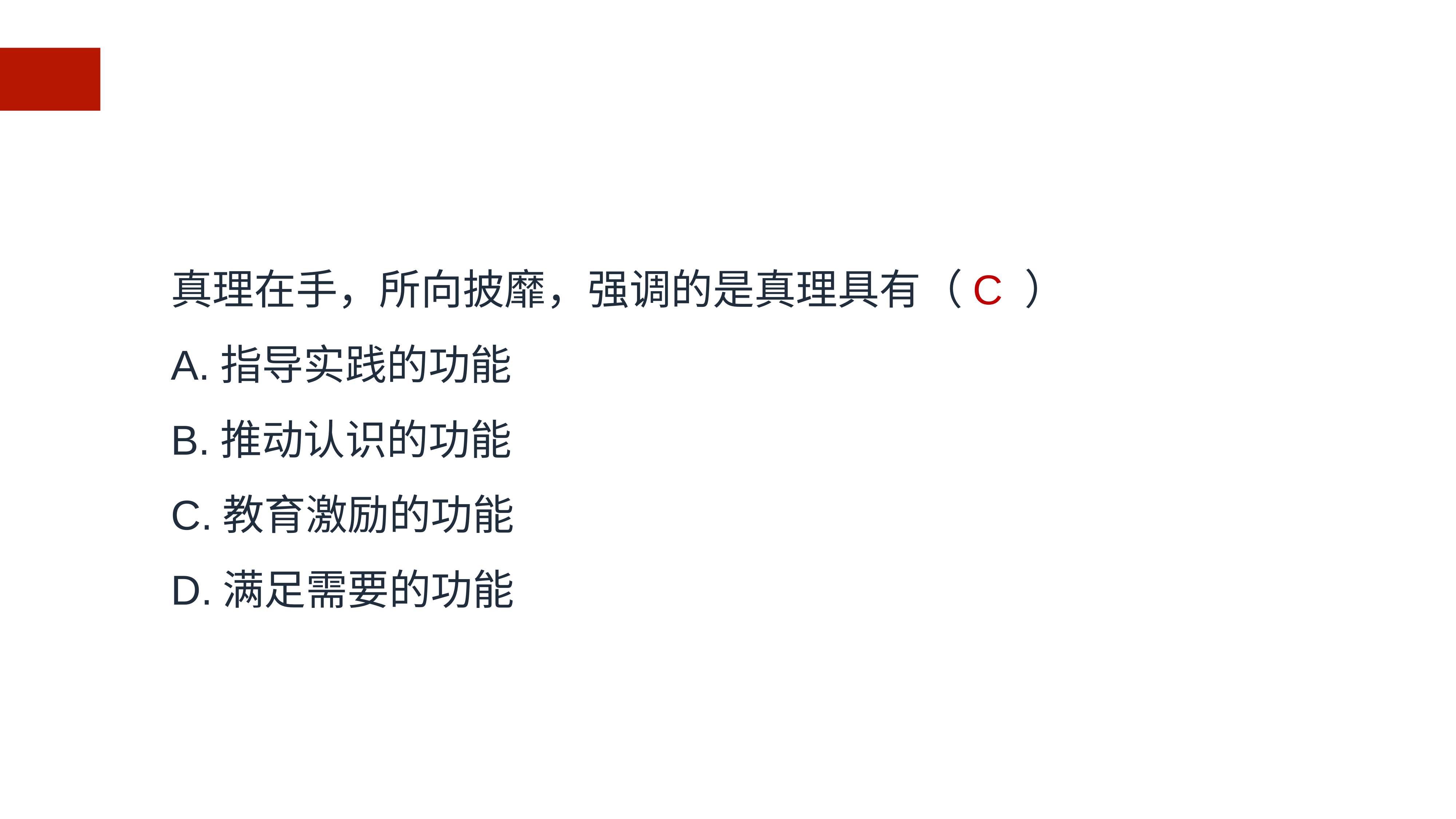

真理在手，所向披靡，强调的是真理具有（C ）
A.指导实践的功能
B.推动认识的功能
C.教育激励的功能
D.满足需要的功能